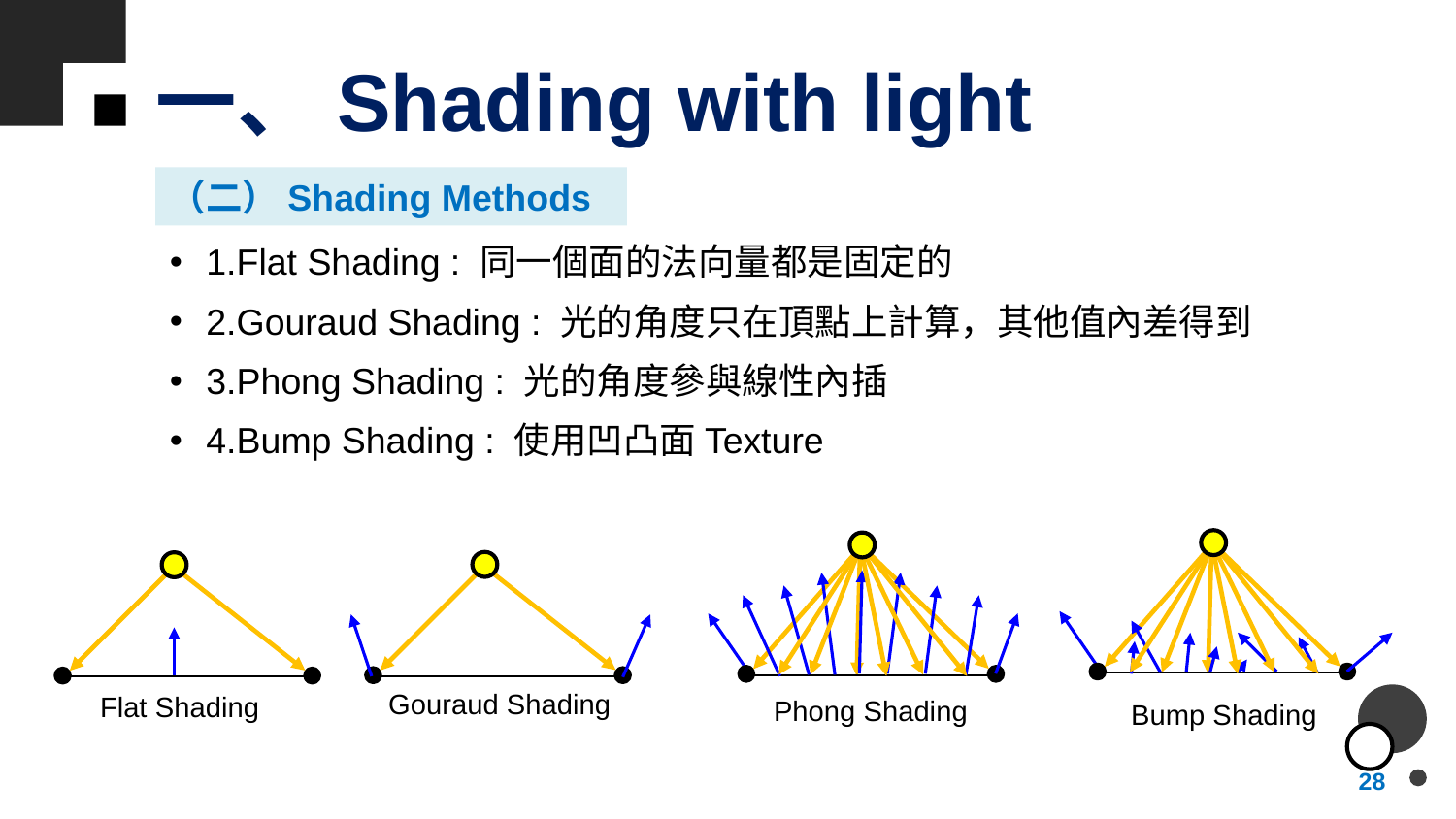

# 一、Shading with light
（二）Shading Methods
1.Flat Shading : 同一個面的法向量都是固定的
2.Gouraud Shading : 光的角度只在頂點上計算，其他值內差得到
3.Phong Shading : 光的角度參與線性內插
4.Bump Shading : 使用凹凸面Texture

Bump Shading

Phong Shading

Gouraud Shading

Flat Shading

28